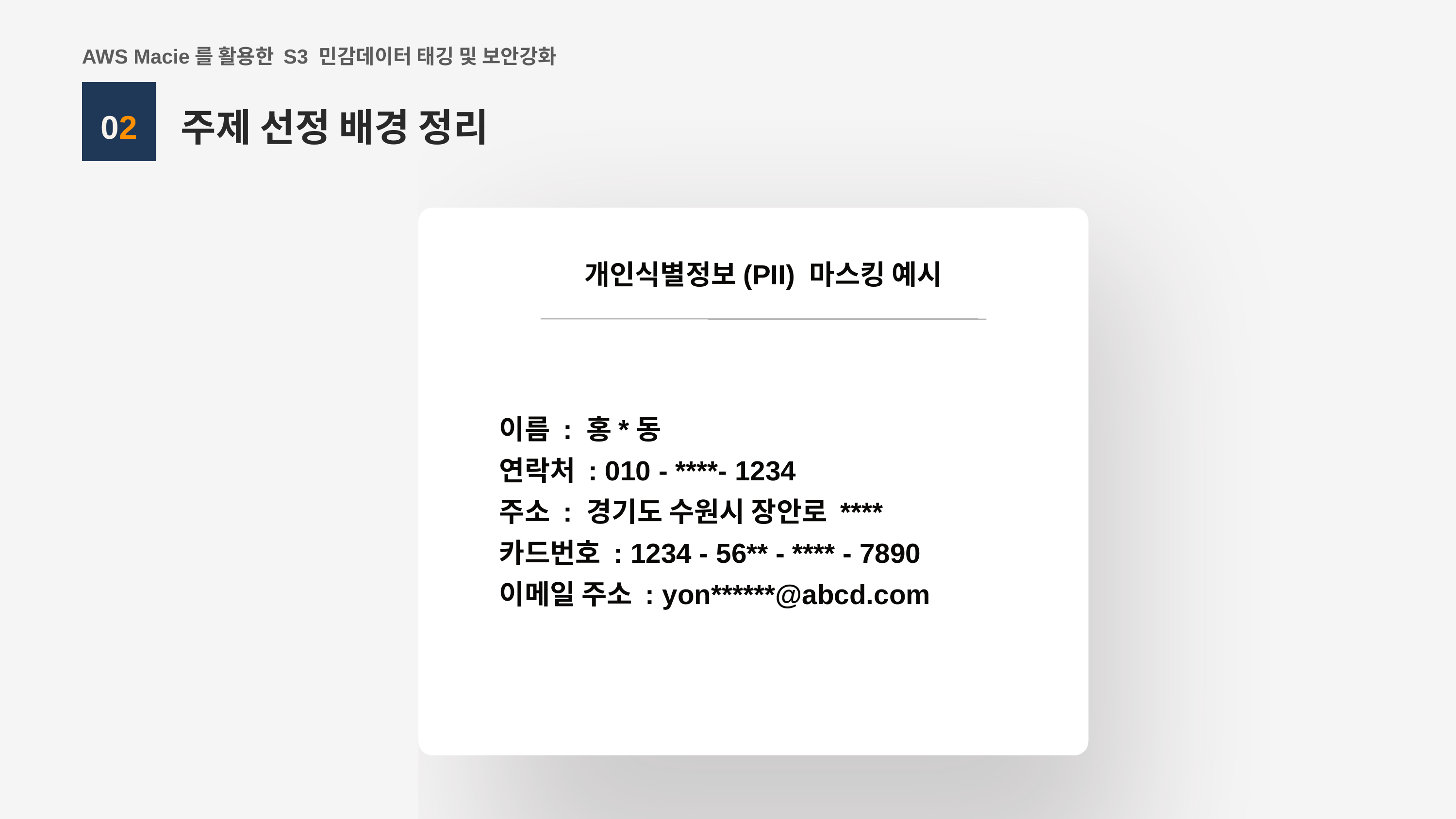

AWS Macie를 활용한 S3 민감데이터 태깅 및 보안강화

주제 선정 배경 정리
02

개인식별정보(PII) 마스킹 예시
사용할 때
사용할 때

이름 : 홍*동
연락처 : 010 - ****- 1234
주소 : 경기도 수원시 장안로 ****
카드번호 : 1234 - 56** - **** - 7890
이메일 주소 : yon******@abcd.com